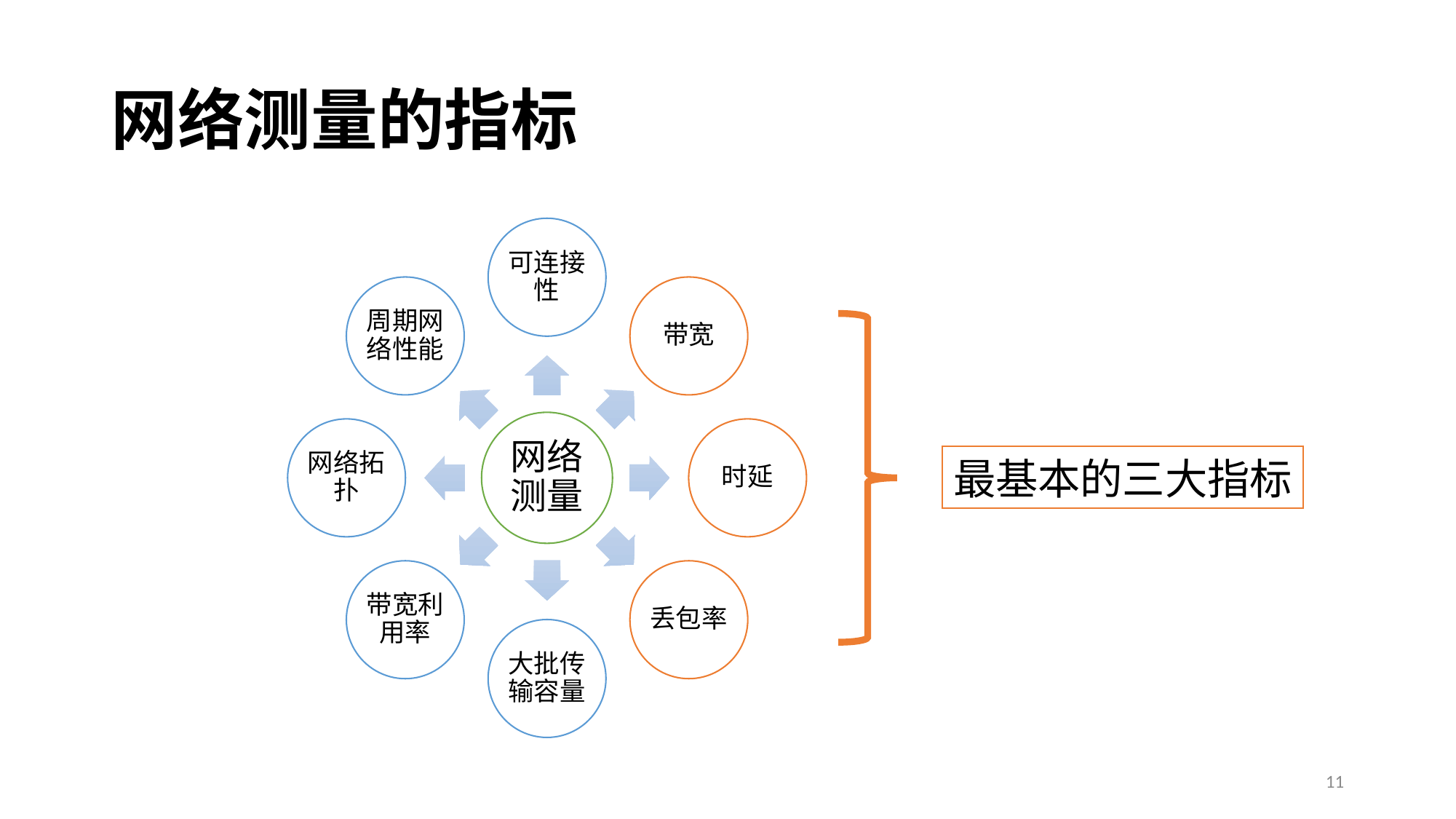

# 网络测量的指标
网络测量

可连接性

带宽

时延

丢包率

大批传输容量

带宽利用率

网络拓扑

周期网络性能

最基本的三大指标
11